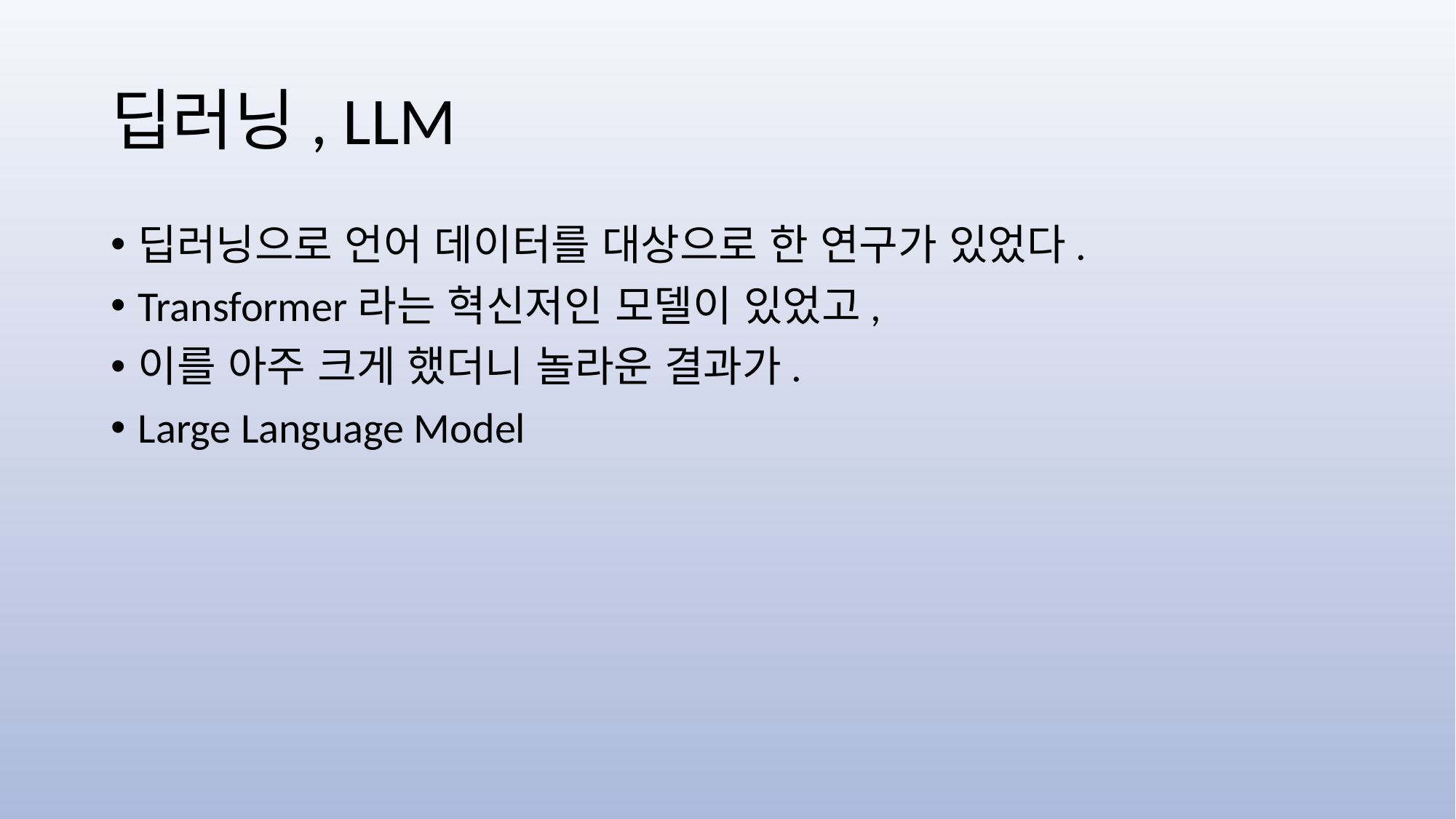

# 딥러닝, LLM
딥러닝으로 언어 데이터를 대상으로 한 연구가 있었다.
Transformer라는 혁신저인 모델이 있었고,
이를 아주 크게 했더니 놀라운 결과가.
Large Language Model